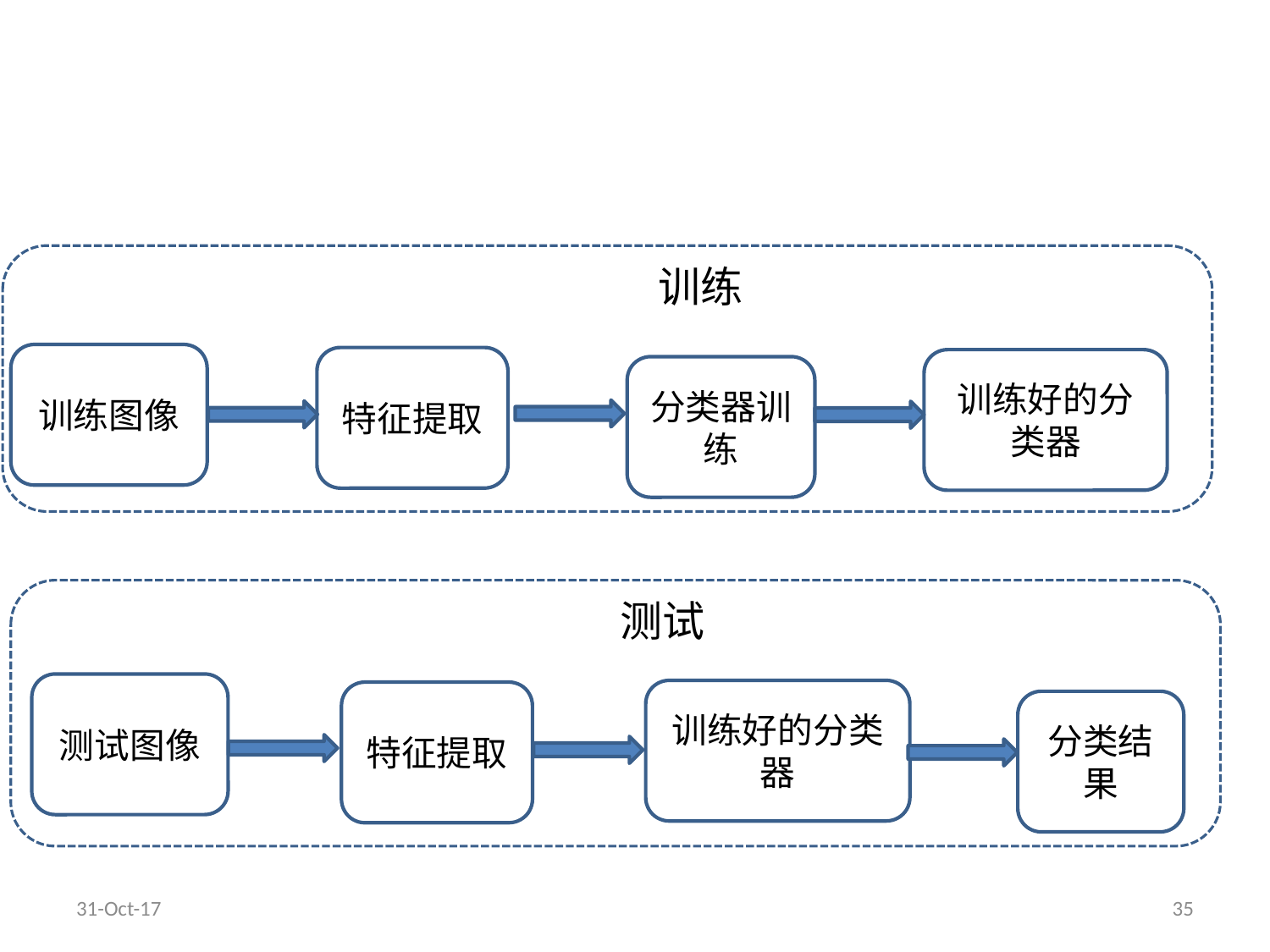

#

训练
训练图像
特征提取
训练好的分类器
分类器训练

测试
测试图像
训练好的分类器
特征提取
分类结果

31-Oct-17
35